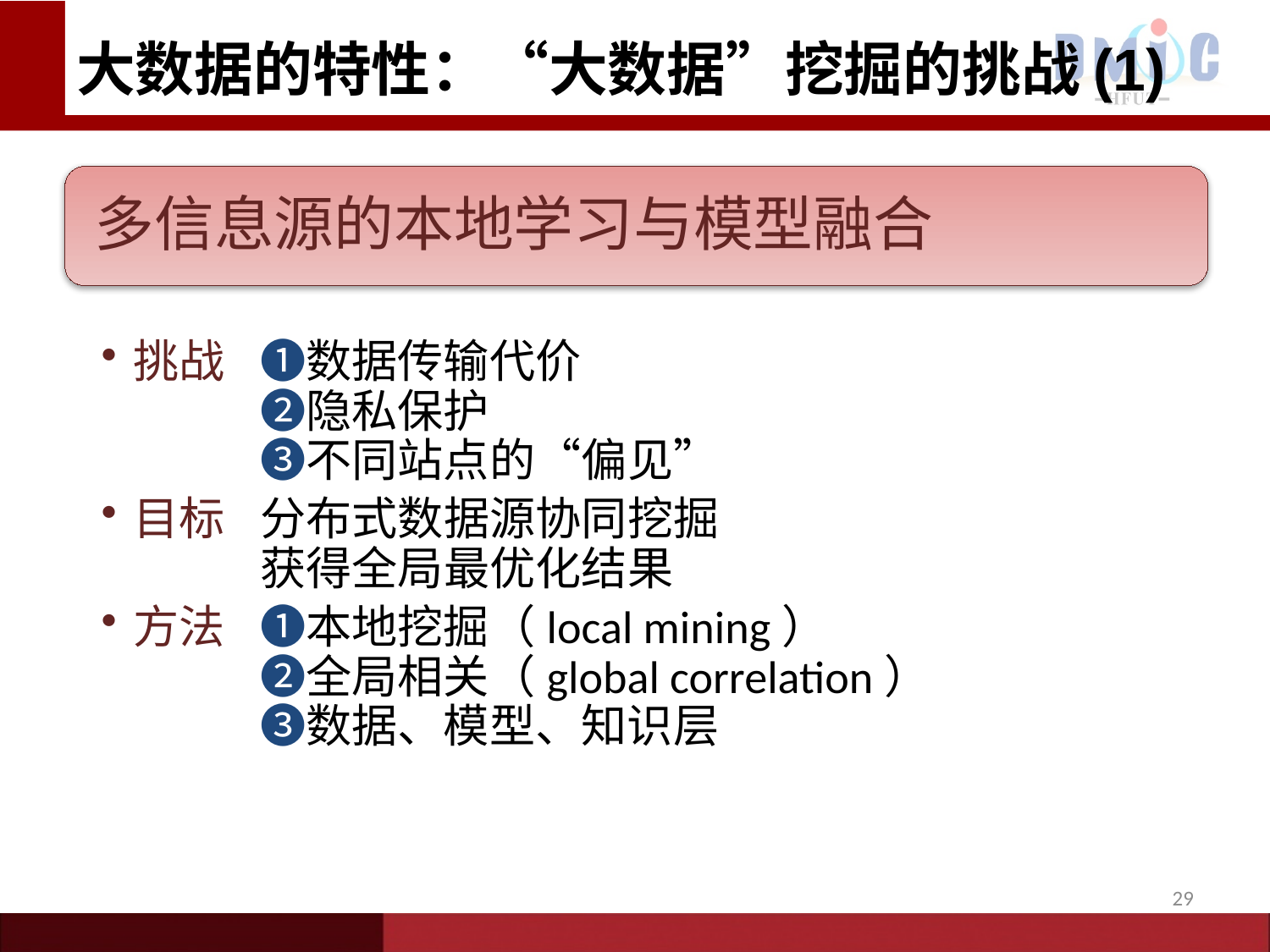

# 大数据的特性：“大数据”挖掘的挑战(1)
多信息源的本地学习与模型融合

挑战	❶数据传输代价
	❷隐私保护
	❸不同站点的“偏见”
目标	分布式数据源协同挖掘
	获得全局最优化结果
方法	❶本地挖掘（local mining）
	❷全局相关（global correlation）
	❸数据、模型、知识层
29